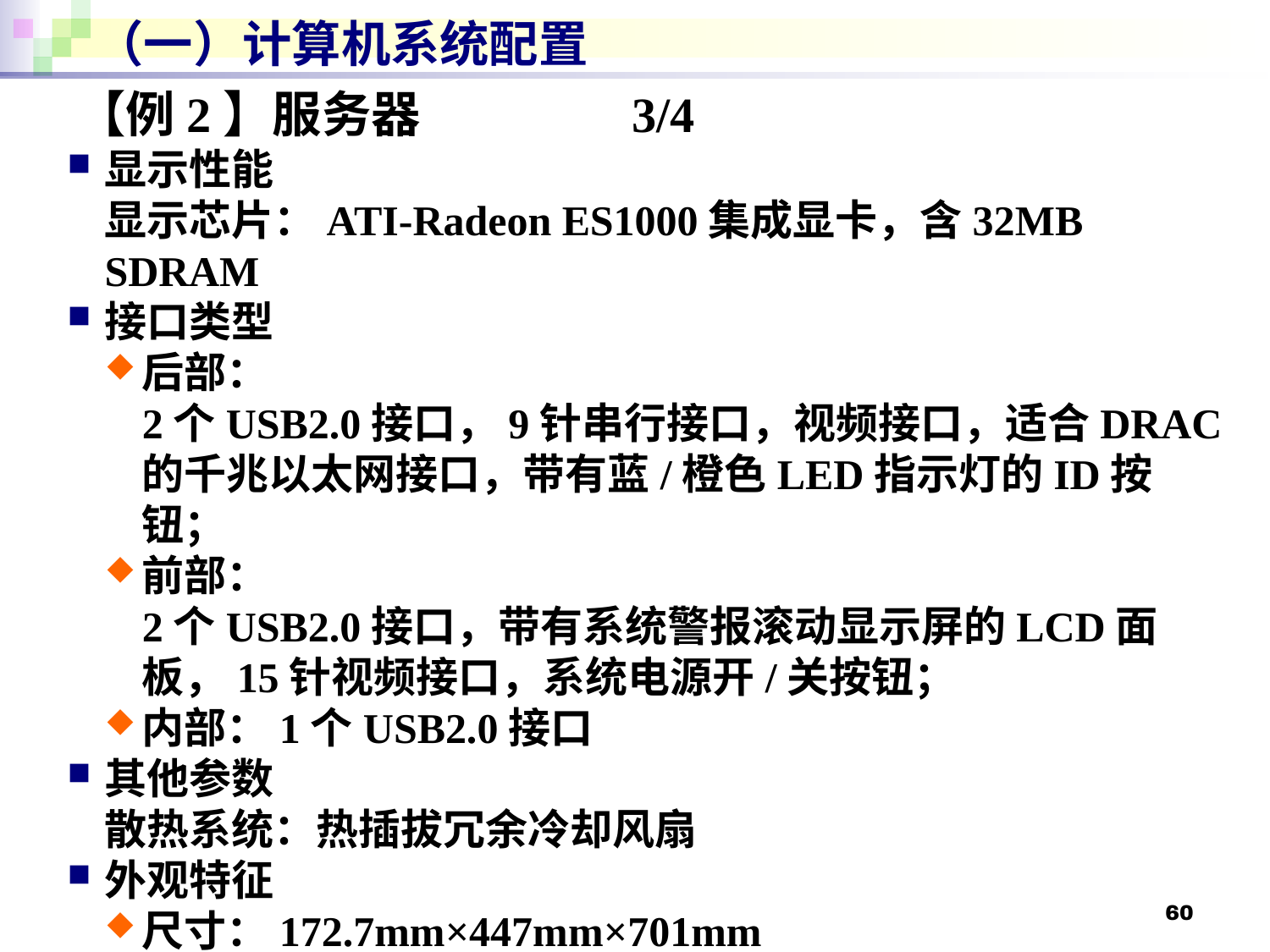

# （一）计算机系统配置
【例2】服务器		3/4
显示性能
显示芯片：ATI-Radeon ES1000集成显卡，含32MB SDRAM
接口类型
后部：
2个USB2.0接口，9针串行接口，视频接口，适合DRAC的千兆以太网接口，带有蓝/橙色LED指示灯的ID按钮；
前部：
2个USB2.0接口，带有系统警报滚动显示屏的LCD面板，15针视频接口，系统电源开/关按钮；
内部：1个USB2.0接口
其他参数
散热系统：热插拔冗余冷却风扇
外观特征
尺寸：172.7mm×447mm×701mm
重量/kg：41.73

60